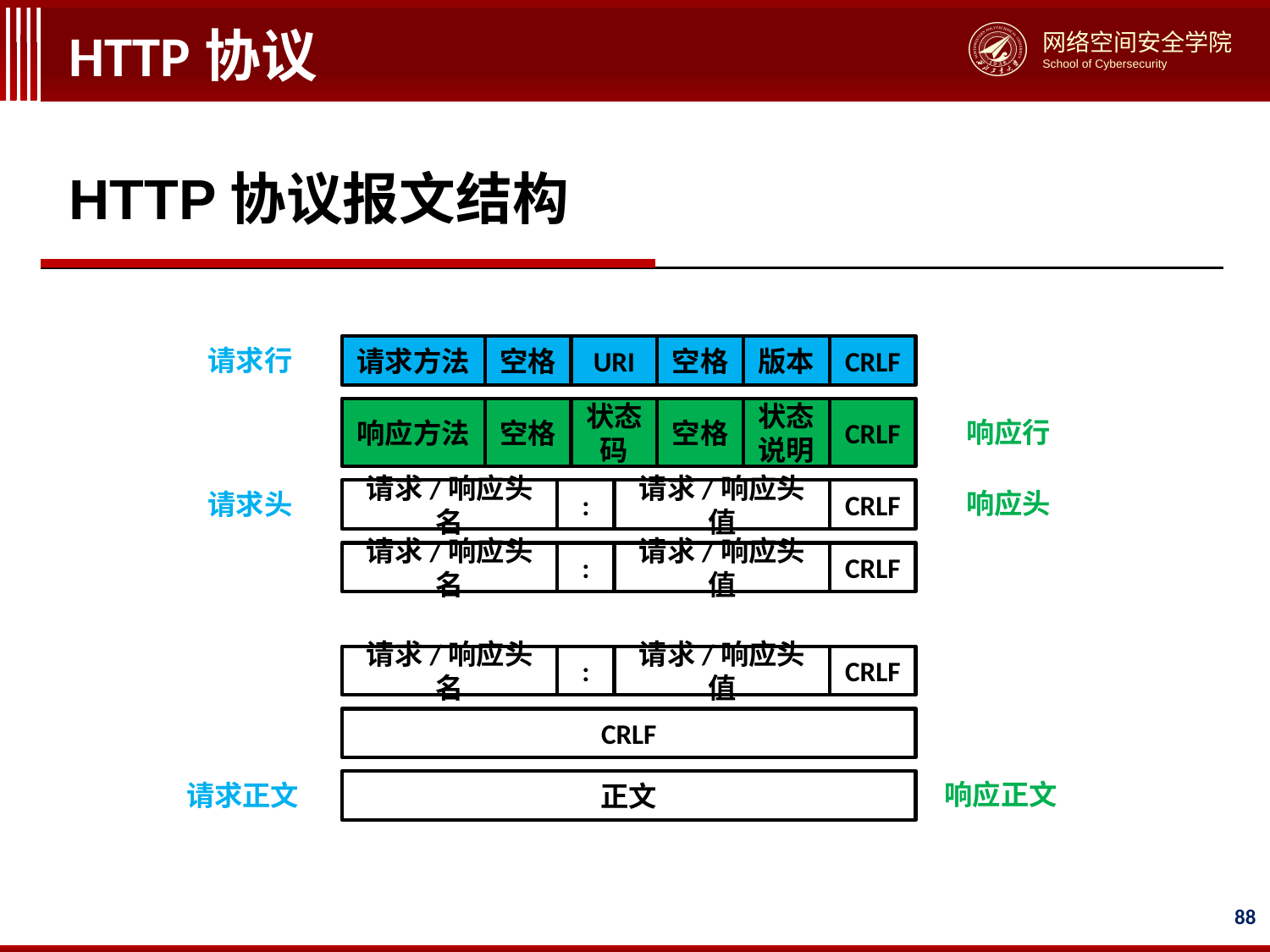

# HTTP协议
HTTP协议报文结构
请求方法
空格
URI
空格
版本
CRLF
请求行
响应方法
空格
状态码
空格
状态说明
CRLF
响应行
请求/响应头名
:
请求/响应头值
CRLF
响应头
请求头
请求/响应头名
:
请求/响应头值
CRLF
请求/响应头名
:
请求/响应头值
CRLF
CRLF
正文
响应正文
请求正文